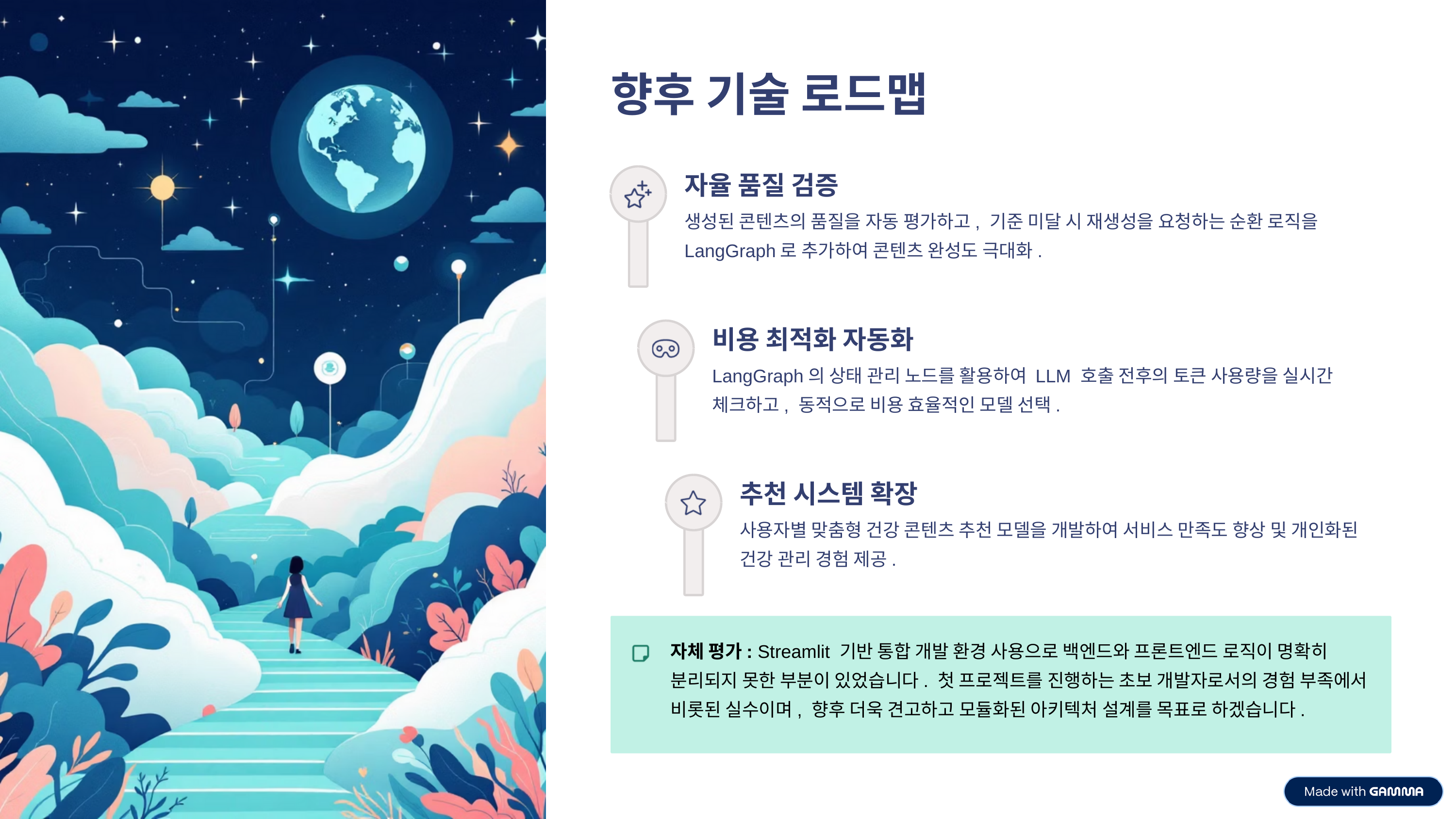

향후 기술 로드맵

자율 품질 검증

생성된 콘텐츠의 품질을 자동 평가하고, 기준 미달 시 재생성을 요청하는 순환 로직을 LangGraph로 추가하여 콘텐츠 완성도 극대화.

비용 최적화 자동화

LangGraph의 상태 관리 노드를 활용하여 LLM 호출 전후의 토큰 사용량을 실시간 체크하고, 동적으로 비용 효율적인 모델 선택.

추천 시스템 확장

사용자별 맞춤형 건강 콘텐츠 추천 모델을 개발하여 서비스 만족도 향상 및 개인화된 건강 관리 경험 제공.

자체 평가: Streamlit 기반 통합 개발 환경 사용으로 백엔드와 프론트엔드 로직이 명확히 분리되지 못한 부분이 있었습니다. 첫 프로젝트를 진행하는 초보 개발자로서의 경험 부족에서 비롯된 실수이며, 향후 더욱 견고하고 모듈화된 아키텍처 설계를 목표로 하겠습니다.